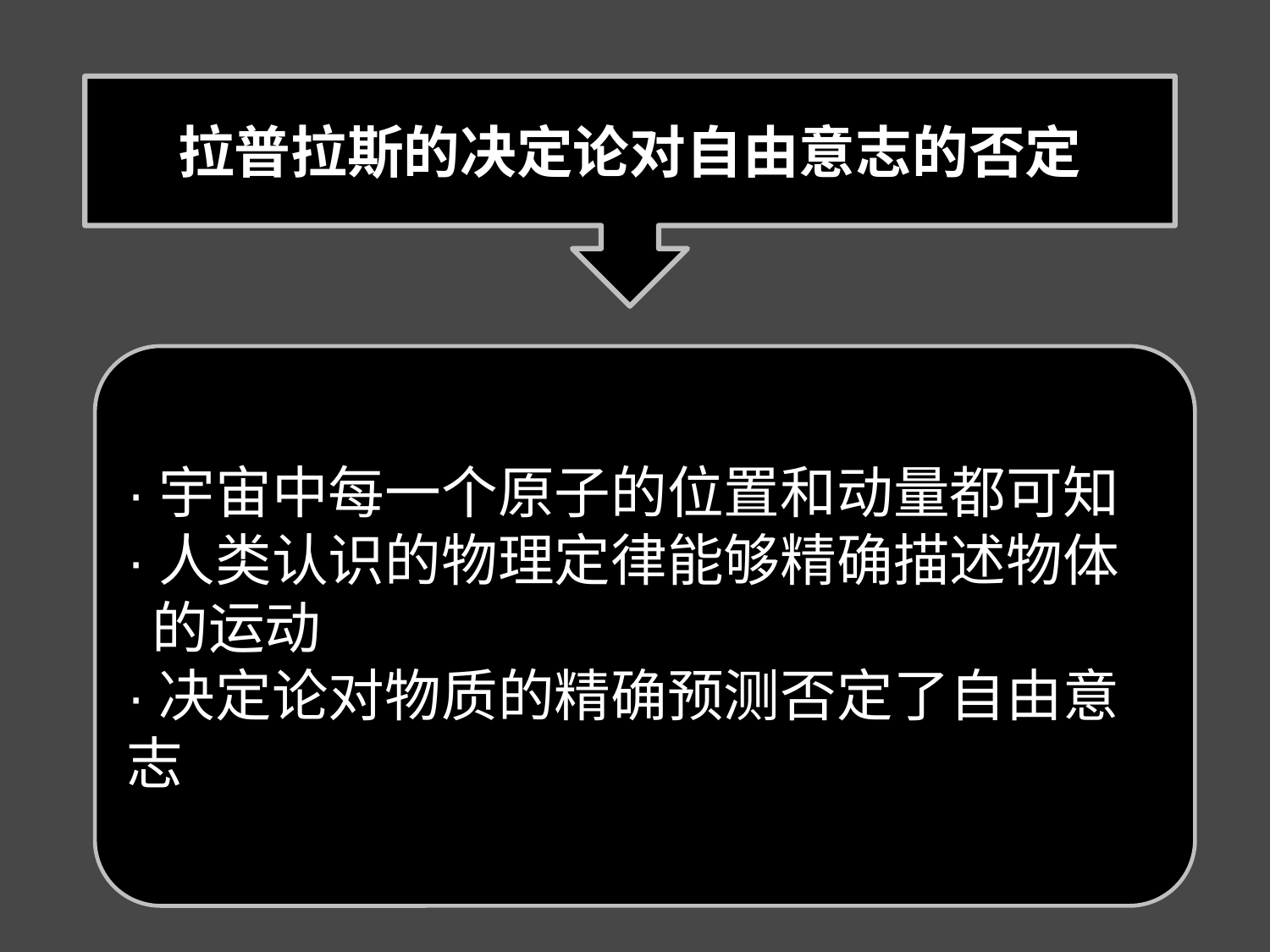

拉普拉斯的决定论对自由意志的否定
·宇宙中每一个原子的位置和动量都可知
·人类认识的物理定律能够精确描述物体      的运动
·决定论对物质的精确预测否定了自由意志